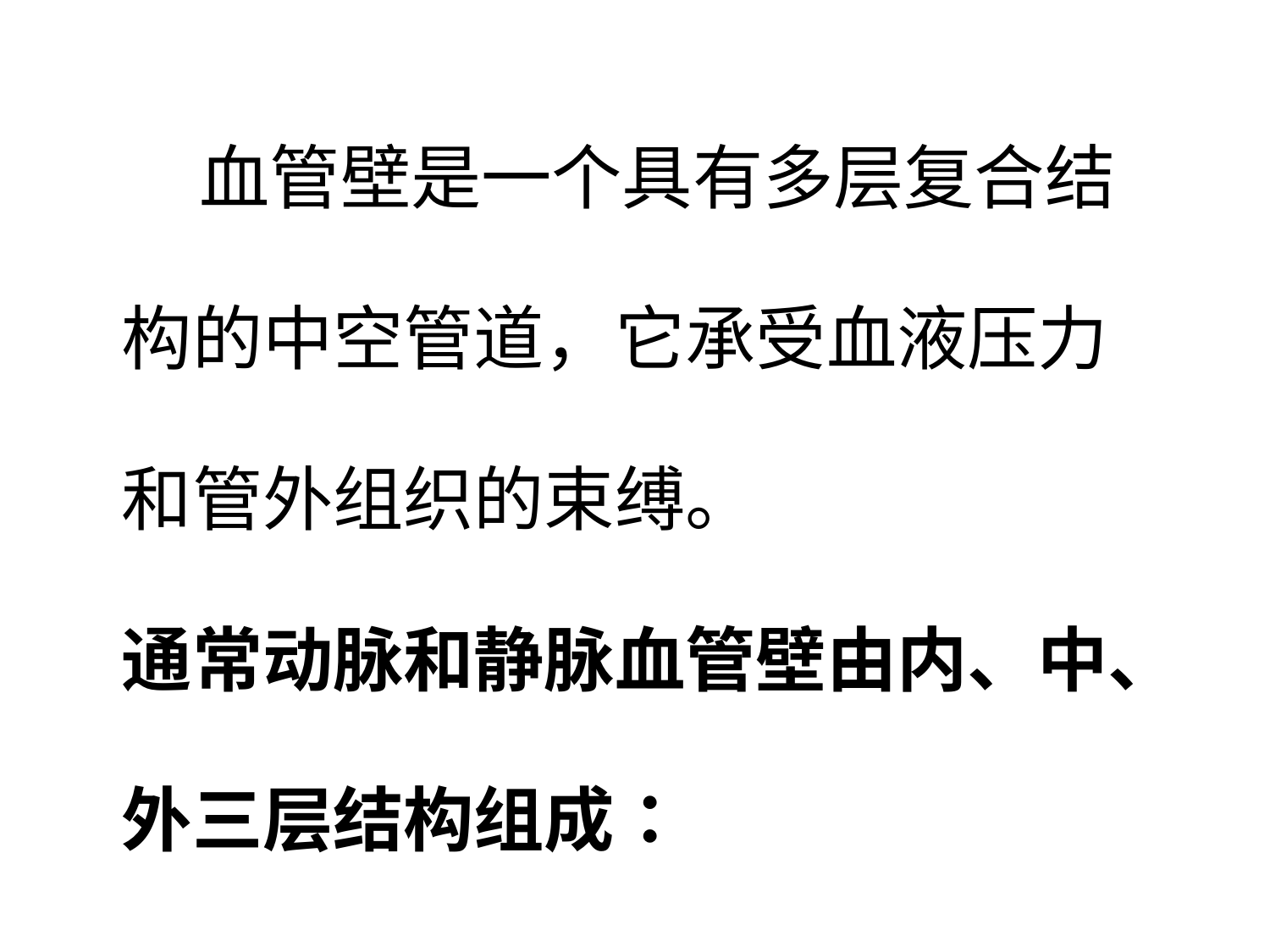

血管壁是一个具有多层复合结构的中空管道，它承受血液压力和管外组织的束缚。
通常动脉和静脉血管壁由内、中、外三层结构组成：